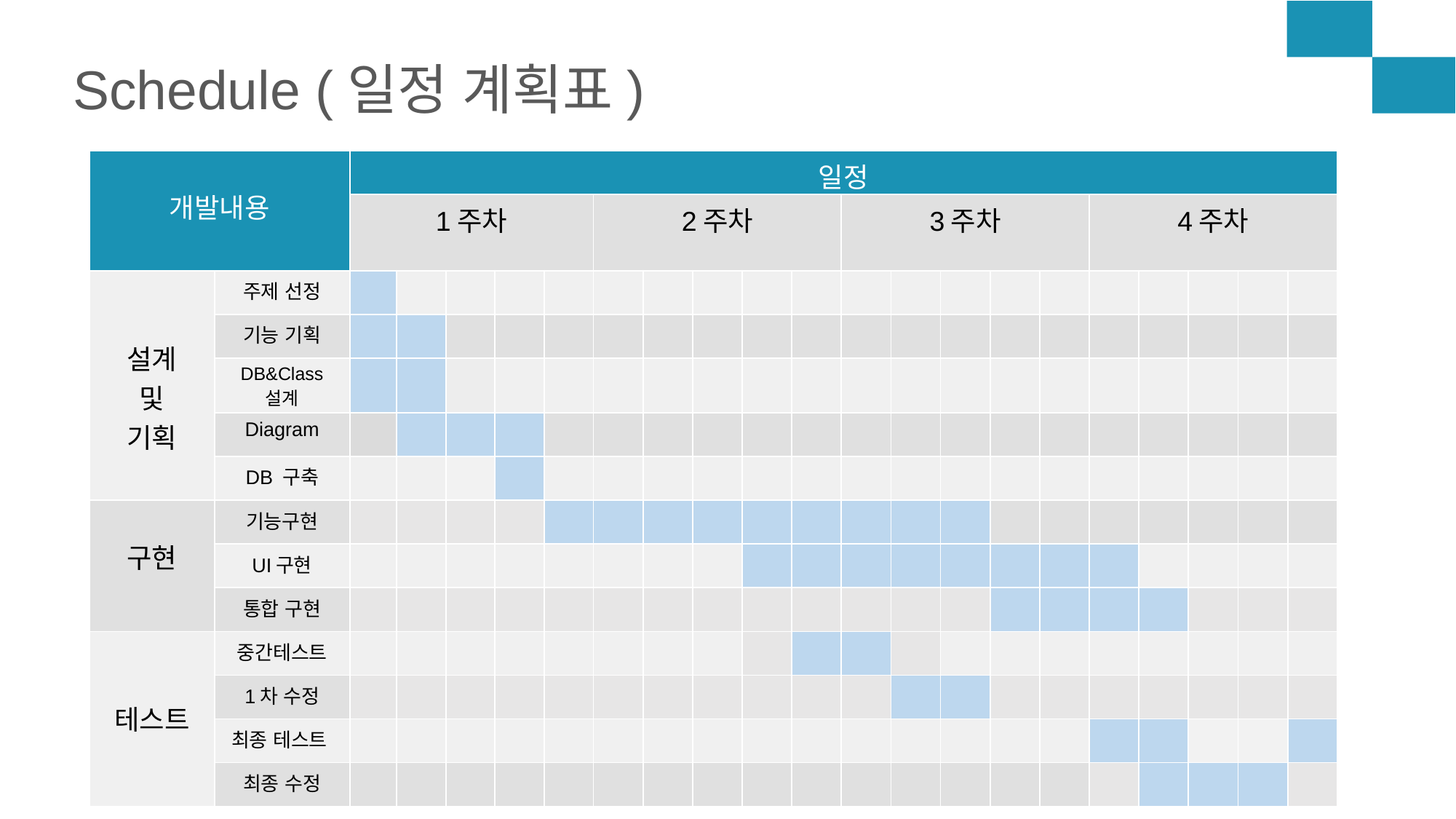

Schedule (일정 계획표)

| 개발내용 |  | 일정 |  |  |  |  |  |  |  |  |  |  |  |  |  |  |  |  |  |  |  |
| --- | --- | --- | --- | --- | --- | --- | --- | --- | --- | --- | --- | --- | --- | --- | --- | --- | --- | --- | --- | --- | --- |
|  |  | 1주차 |  |  |  |  | 2주차 |  |  |  |  | 3주차 |  |  |  |  | 4주차 |  |  |  |  |
| 설계 및 기획 | 주제 선정 |  |  |  |  |  |  |  |  |  |  |  |  |  |  |  |  |  |  |  |  |
|  | 기능 기획 |  |  |  |  |  |  |  |  |  |  |  |  |  |  |  |  |  |  |  |  |
|  | DB&Class 설계 |  |  |  |  |  |  |  |  |  |  |  |  |  |  |  |  |  |  |  |  |
|  | Diagram |  |  |  |  |  |  |  |  |  |  |  |  |  |  |  |  |  |  |  |  |
|  | DB 구축 |  |  |  |  |  |  |  |  |  |  |  |  |  |  |  |  |  |  |  |  |
| 구현 | 기능구현 |  |  |  |  |  |  |  |  |  |  |  |  |  |  |  |  |  |  |  |  |
|  | UI구현 |  |  |  |  |  |  |  |  |  |  |  |  |  |  |  |  |  |  |  |  |
|  | 통합 구현 |  |  |  |  |  |  |  |  |  |  |  |  |  |  |  |  |  |  |  |  |
| 테스트 | 중간테스트 |  |  |  |  |  |  |  |  |  |  |  |  |  |  |  |  |  |  |  |  |
|  | 1차 수정 |  |  |  |  |  |  |  |  |  |  |  |  |  |  |  |  |  |  |  |  |
|  | 최종 테스트 |  |  |  |  |  |  |  |  |  |  |  |  |  |  |  |  |  |  |  |  |
|  | 최종 수정 |  |  |  |  |  |  |  |  |  |  |  |  |  |  |  |  |  |  |  |  |